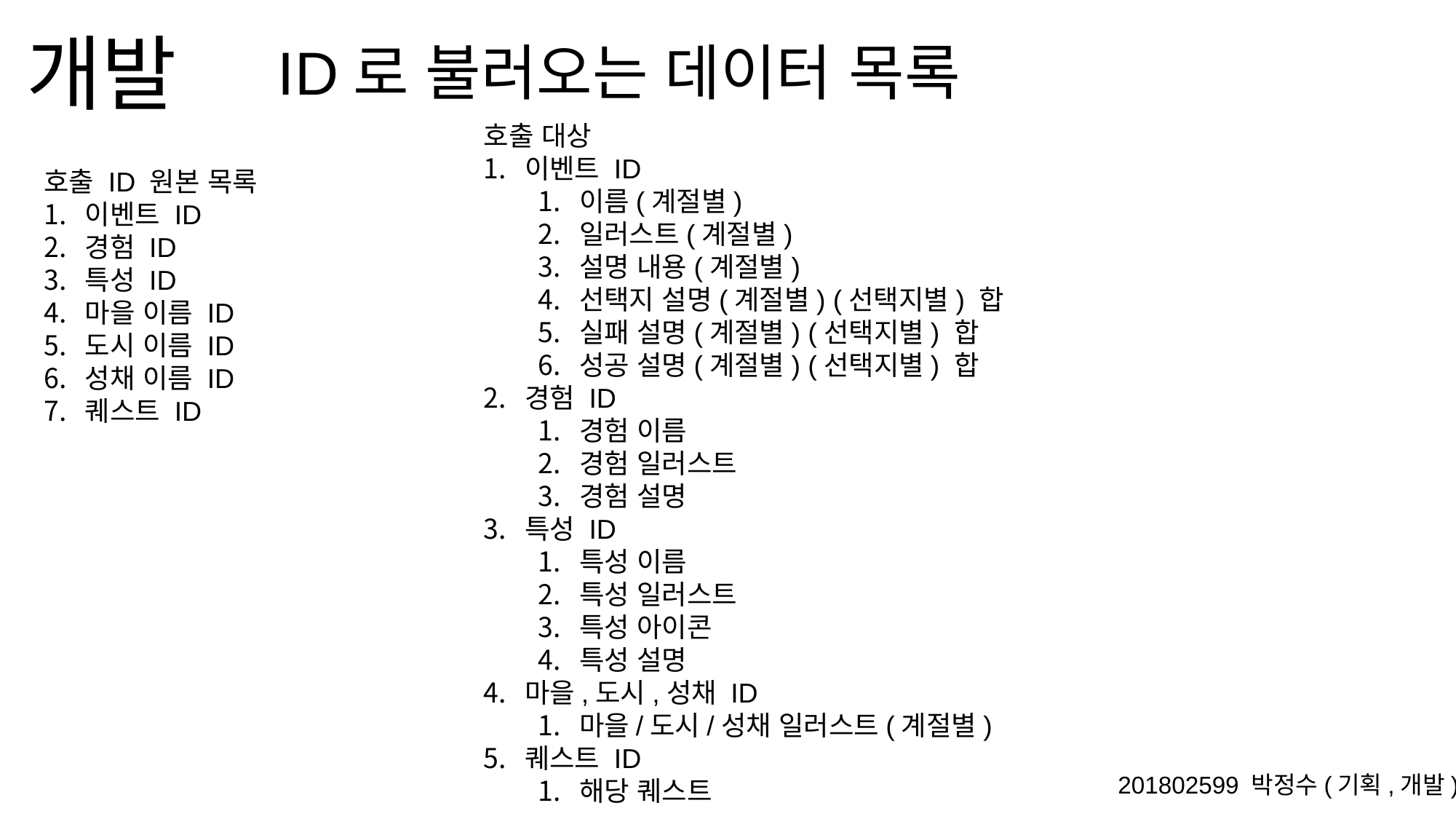

ID로 불러오는 데이터 목록
호출 대상
이벤트 ID
이름(계절별)
일러스트(계절별)
설명 내용(계절별)
선택지 설명(계절별) (선택지별) 합
실패 설명(계절별) (선택지별) 합
성공 설명(계절별) (선택지별) 합
경험 ID
경험 이름
경험 일러스트
경험 설명
특성 ID
특성 이름
특성 일러스트
특성 아이콘
특성 설명
마을,도시,성채 ID
마을/도시/성채 일러스트(계절별)
퀘스트 ID
해당 퀘스트
호출 ID 원본 목록
이벤트 ID
경험 ID
특성 ID
마을 이름 ID
도시 이름 ID
성채 이름 ID
퀘스트 ID